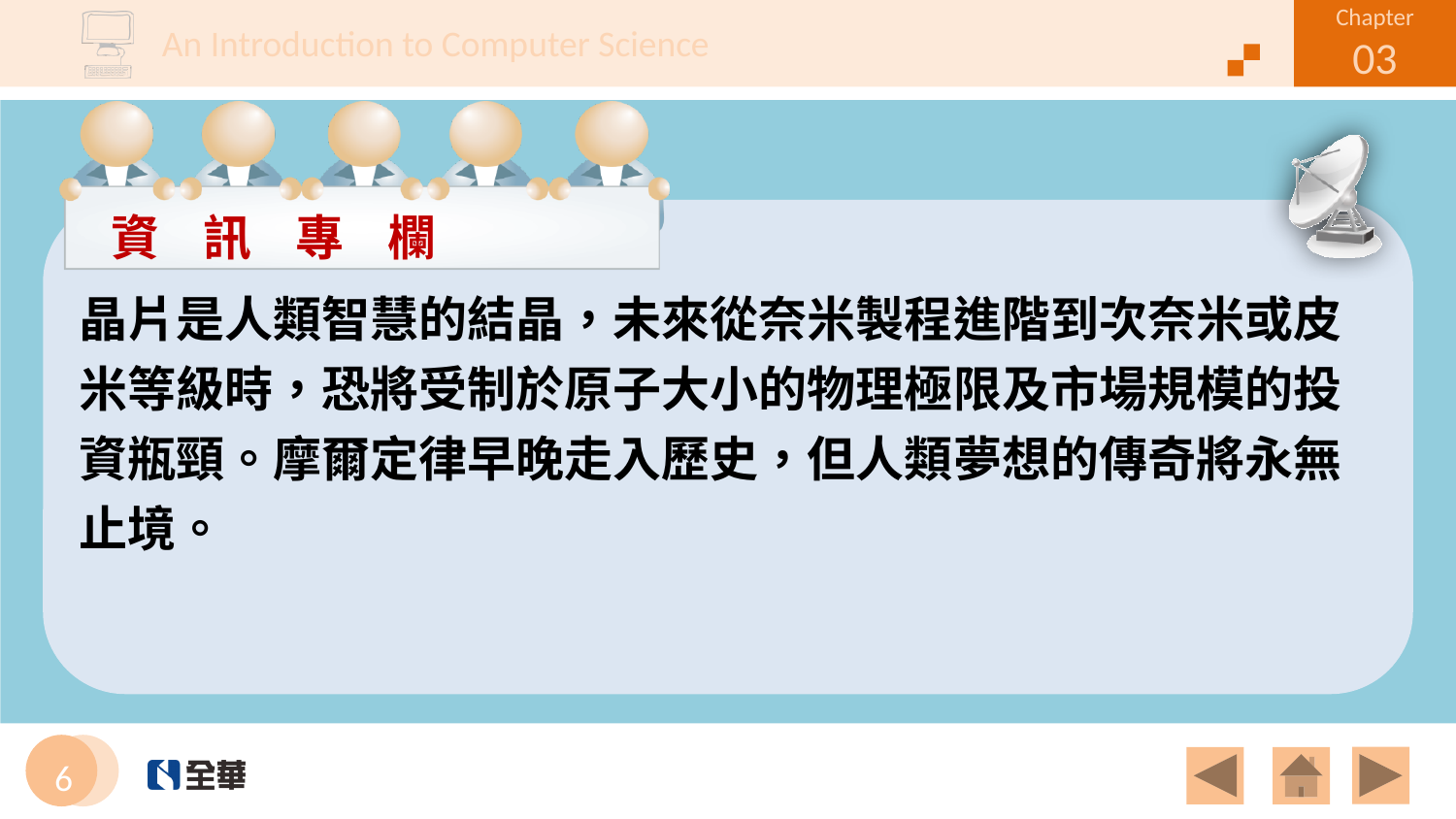

晶片是人類智慧的結晶，未來從奈米製程進階到次奈米或皮米等級時，恐將受制於原子大小的物理極限及市場規模的投資瓶頸。摩爾定律早晚走入歷史，但人類夢想的傳奇將永無止境。